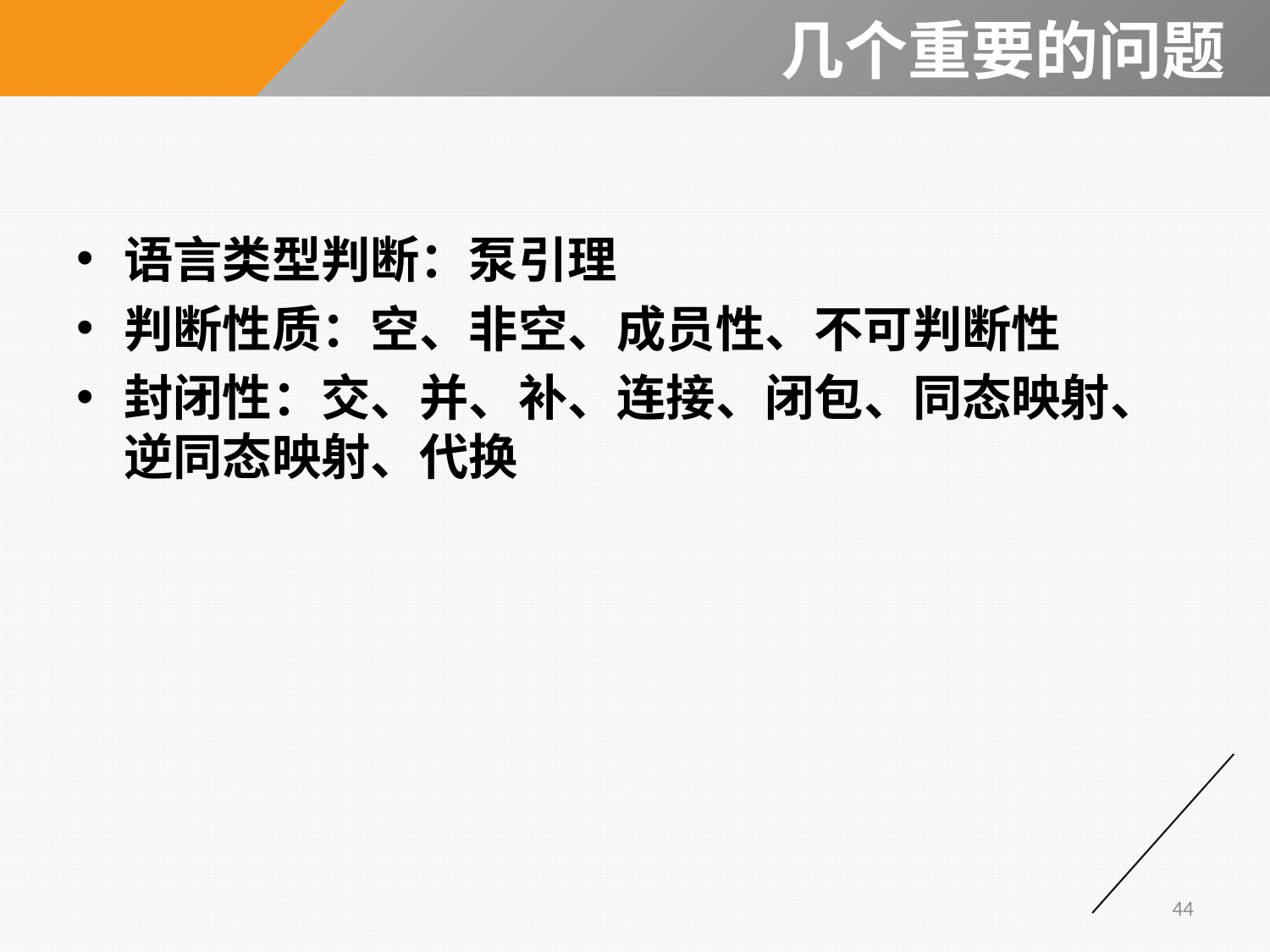

# 几个重要的问题
语言类型判断：泵引理
判断性质：空、非空、成员性、不可判断性
封闭性：交、并、补、连接、闭包、同态映射、逆同态映射、代换
44